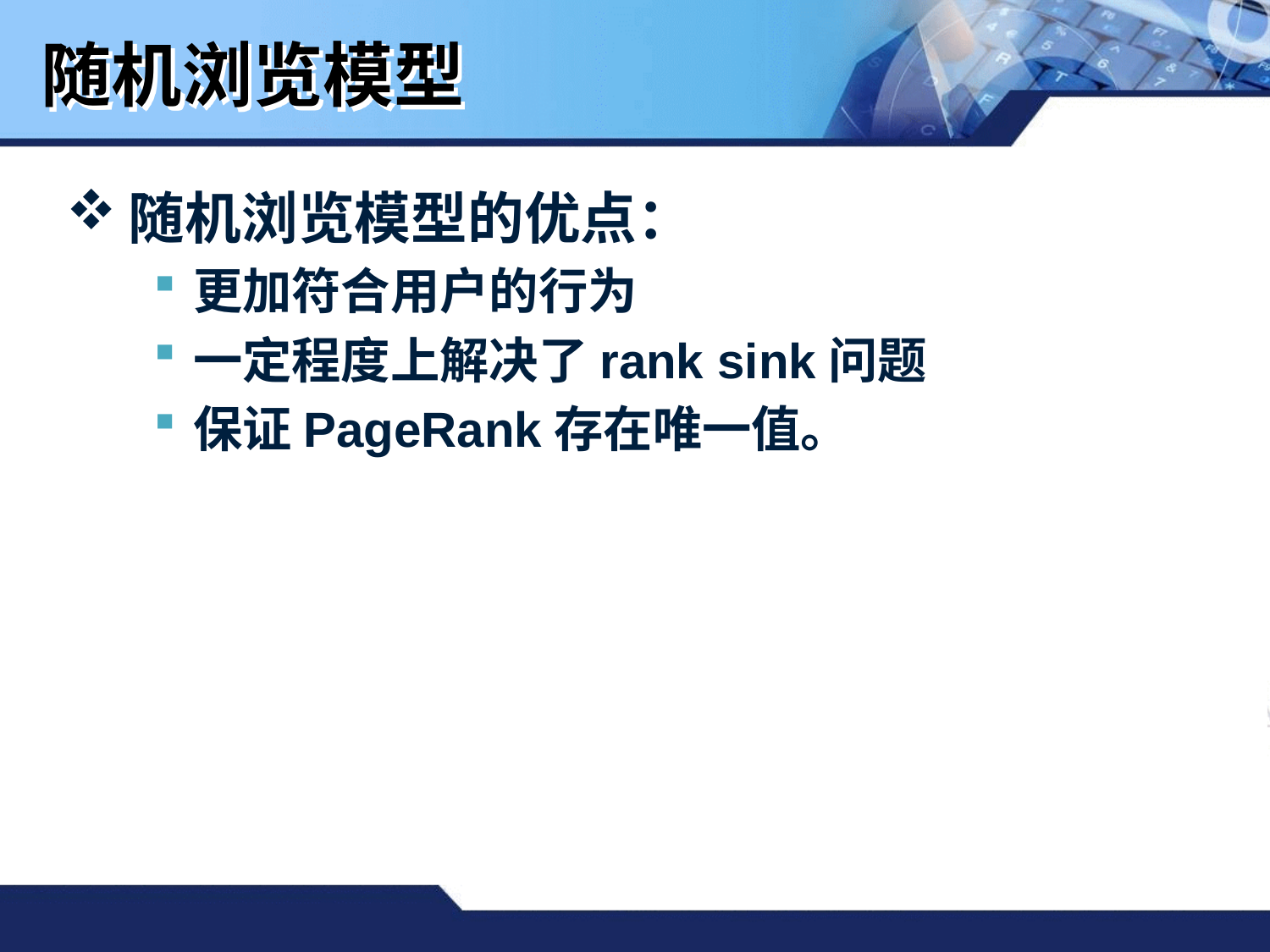

# 随机浏览模型
随机浏览模型的优点：
更加符合用户的行为
一定程度上解决了rank sink问题
保证PageRank存在唯一值。